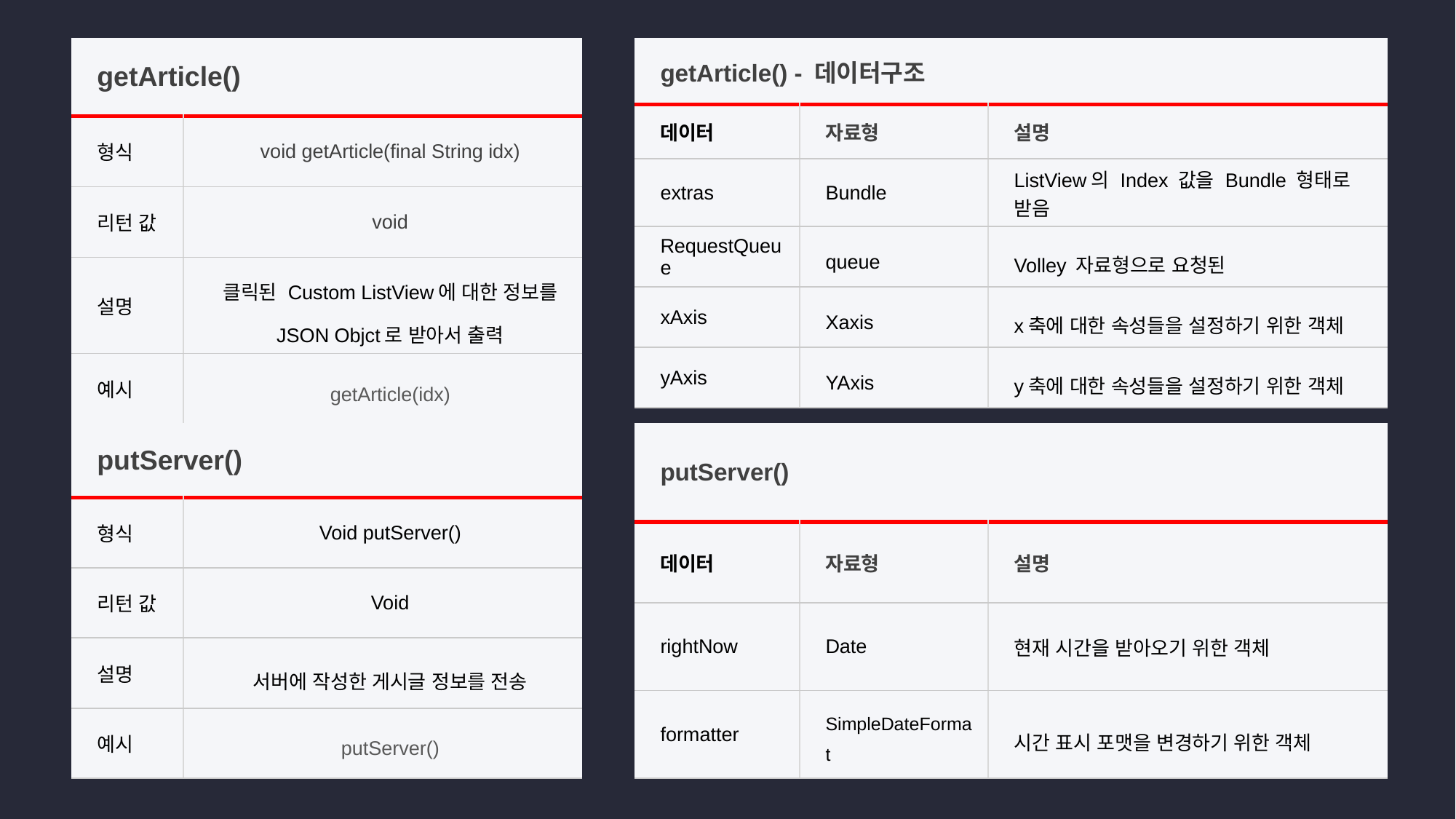

| getArticle() |  |
| --- | --- |
| 형식 | void getArticle(final String idx) |
| 리턴 값 | void |
| 설명 | 클릭된 Custom ListView에 대한 정보를 JSON Objct로 받아서 출력 |
| 예시 | getArticle(idx) |
| getArticle() - 데이터구조 |  |  |
| --- | --- | --- |
| 데이터 | 자료형 | 설명 |
| extras | Bundle | ListView의 Index 값을 Bundle 형태로 받음 |
| RequestQueue | queue | Volley 자료형으로 요청된 |
| xAxis | Xaxis | x축에 대한 속성들을 설정하기 위한 객체 |
| yAxis | YAxis | y축에 대한 속성들을 설정하기 위한 객체 |
| putServer() |  |  |
| --- | --- | --- |
| 데이터 | 자료형 | 설명 |
| rightNow | Date | 현재 시간을 받아오기 위한 객체 |
| formatter | SimpleDateFormat | 시간 표시 포맷을 변경하기 위한 객체 |
| putServer() |  |
| --- | --- |
| 형식 | Void putServer() |
| 리턴 값 | Void |
| 설명 | 서버에 작성한 게시글 정보를 전송 |
| 예시 | putServer() |